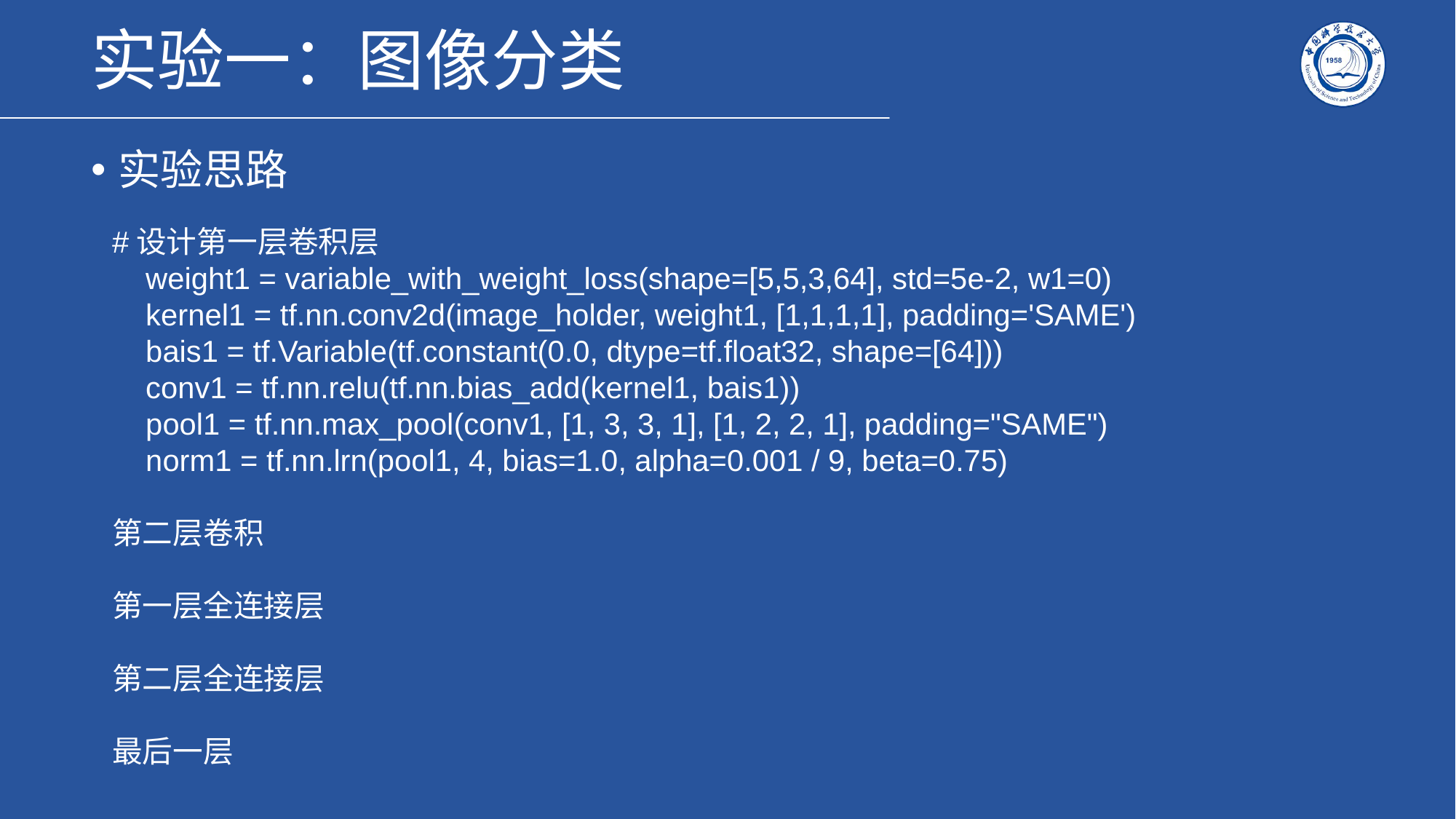

# 实验一：图像分类
65
实验思路

#设计第一层卷积层
    weight1 = variable_with_weight_loss(shape=[5,5,3,64], std=5e-2, w1=0)
    kernel1 = tf.nn.conv2d(image_holder, weight1, [1,1,1,1], padding='SAME')
    bais1 = tf.Variable(tf.constant(0.0, dtype=tf.float32, shape=[64]))
    conv1 = tf.nn.relu(tf.nn.bias_add(kernel1, bais1))
    pool1 = tf.nn.max_pool(conv1, [1, 3, 3, 1], [1, 2, 2, 1], padding="SAME")
    norm1 = tf.nn.lrn(pool1, 4, bias=1.0, alpha=0.001 / 9, beta=0.75)

第二层卷积

第一层全连接层

第二层全连接层

最后一层